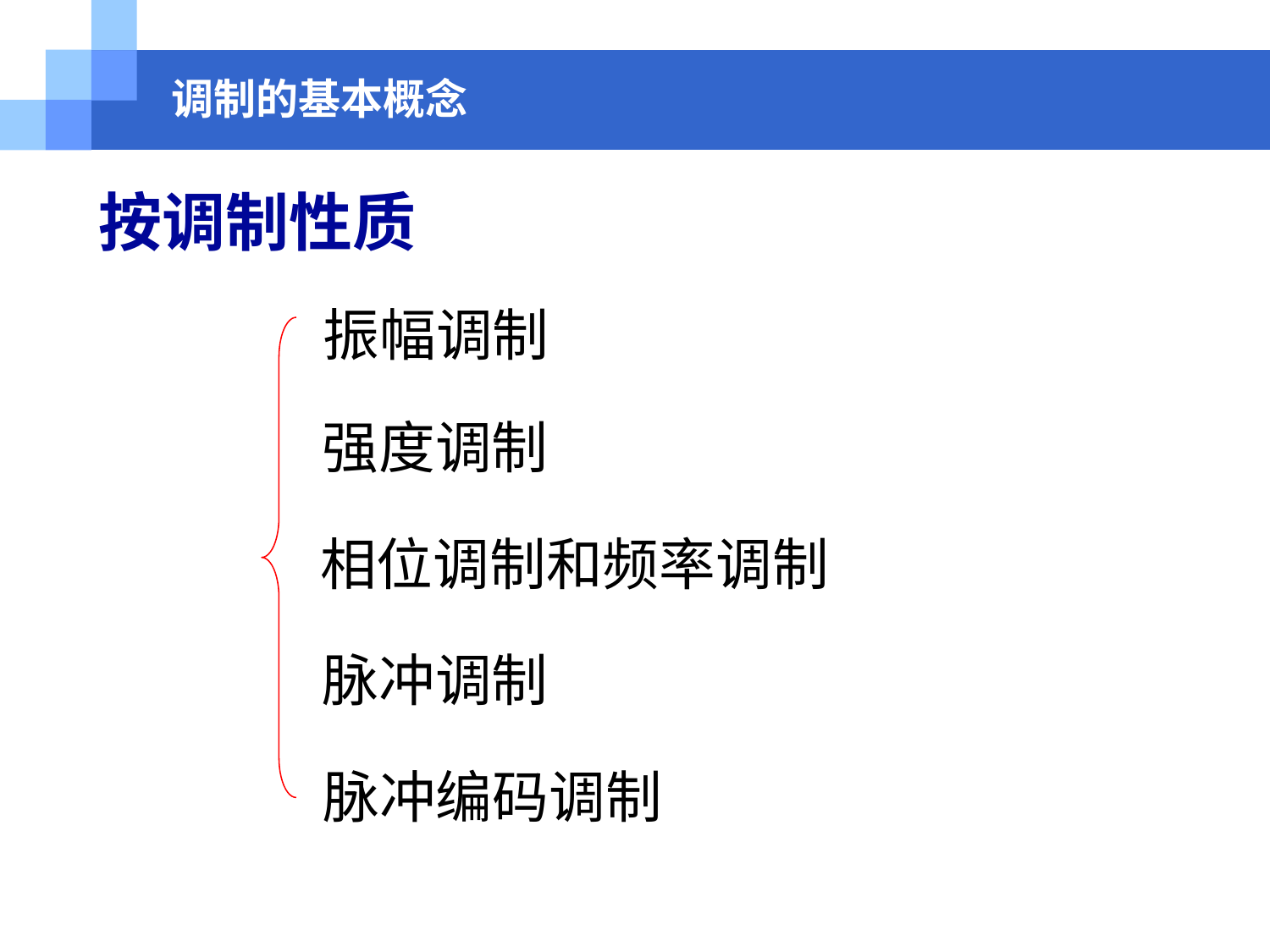

# 调制的基本概念
按调制性质
振幅调制

强度调制
相位调制和频率调制
脉冲调制
脉冲编码调制